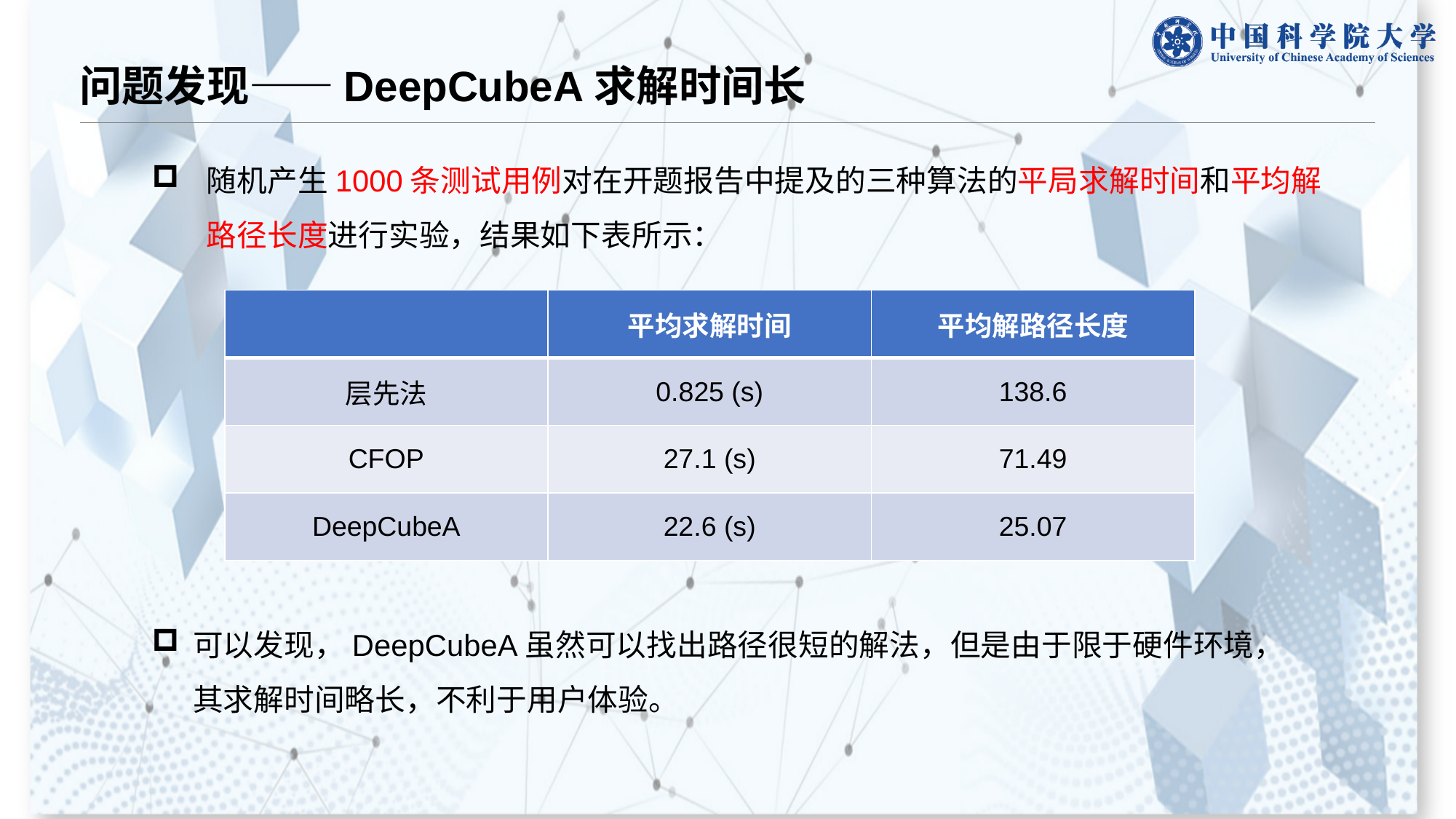

# 问题发现——DeepCubeA求解时间长
随机产生1000条测试用例对在开题报告中提及的三种算法的平局求解时间和平均解路径长度进行实验，结果如下表所示：

|  | 平均求解时间 | 平均解路径长度 |
| --- | --- | --- |
| 层先法 | 0.825 (s) | 138.6 |
| CFOP | 27.1 (s) | 71.49 |
| DeepCubeA | 22.6 (s) | 25.07 |
可以发现，DeepCubeA虽然可以找出路径很短的解法，但是由于限于硬件环境，其求解时间略长，不利于用户体验。